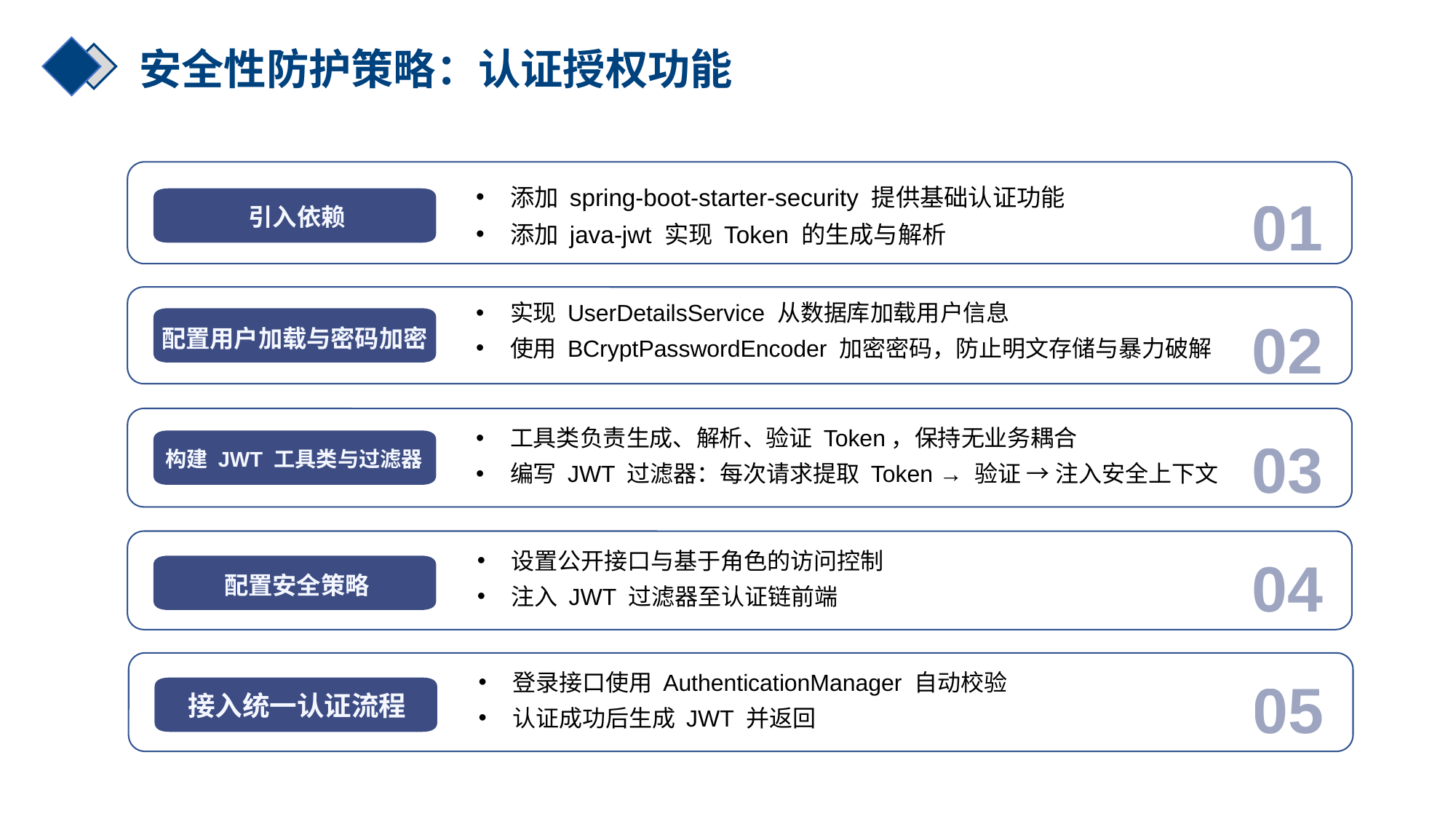

安全性防护策略：认证授权功能

01
添加 spring-boot-starter-security 提供基础认证功能
添加 java-jwt 实现 Token 的生成与解析

引入依赖
实现 UserDetailsService 从数据库加载用户信息
使用 BCryptPasswordEncoder 加密密码，防止明文存储与暴力破解
02

配置用户加载与密码加密

03

工具类负责生成、解析、验证 Token，保持无业务耦合
编写 JWT 过滤器：每次请求提取 Token → 验证 → 注入安全上下文

构建 JWT 工具类与过滤器
04

设置公开接口与基于角色的访问控制
注入 JWT 过滤器至认证链前端

配置安全策略
05

登录接口使用 AuthenticationManager 自动校验
认证成功后生成 JWT 并返回

接入统一认证流程